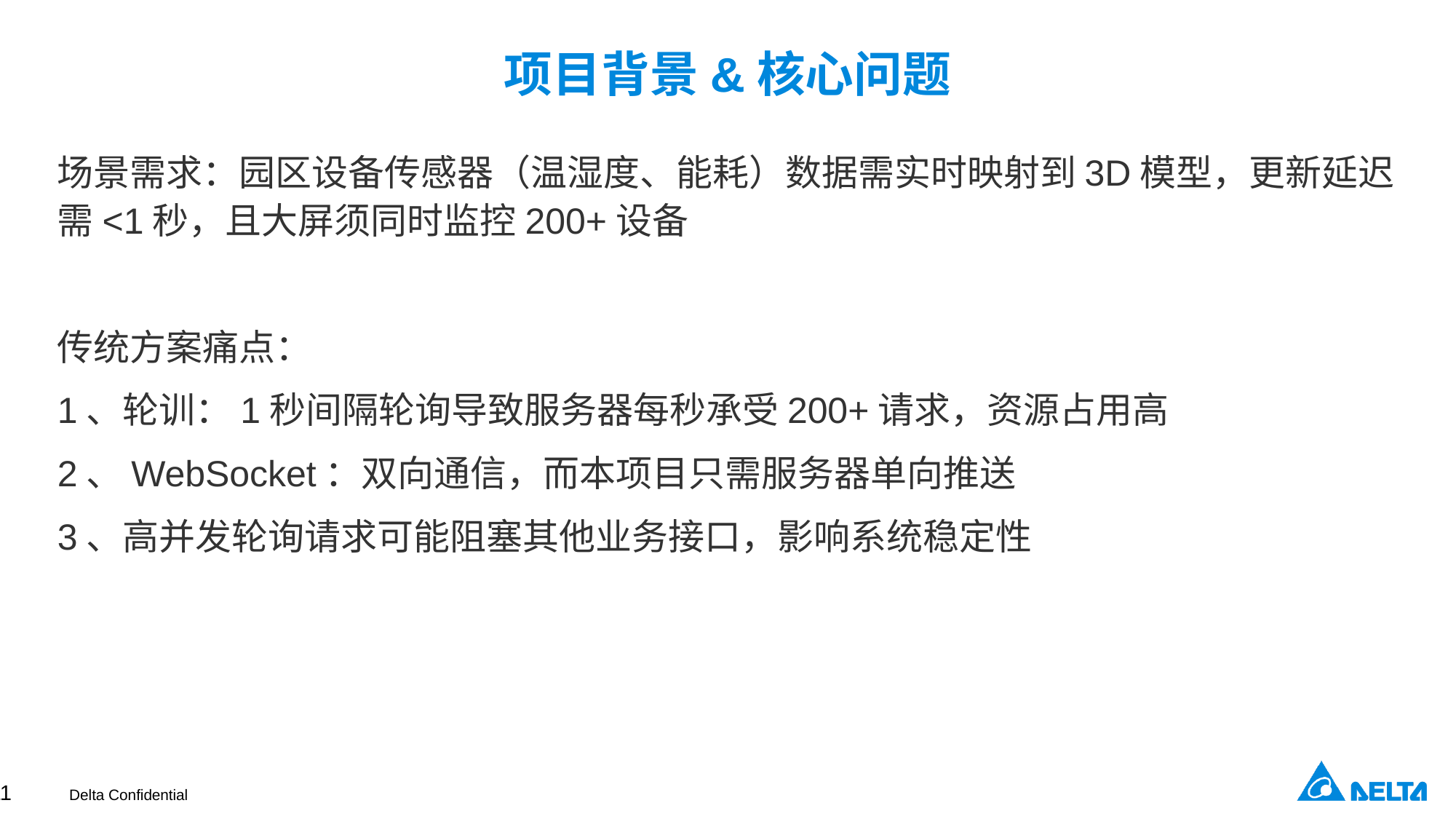

# 项目背景&核心问题
场景需求：园区设备传感器（温湿度、能耗）数据需实时映射到3D模型，更新延迟需<1秒，且大屏须同时监控200+设备

传统方案痛点：
1、轮训：1秒间隔轮询导致服务器每秒承受200+请求，资源占用高
2、WebSocket：双向通信，而本项目只需服务器单向推送
3、高并发轮询请求可能阻塞其他业务接口，影响系统稳定性